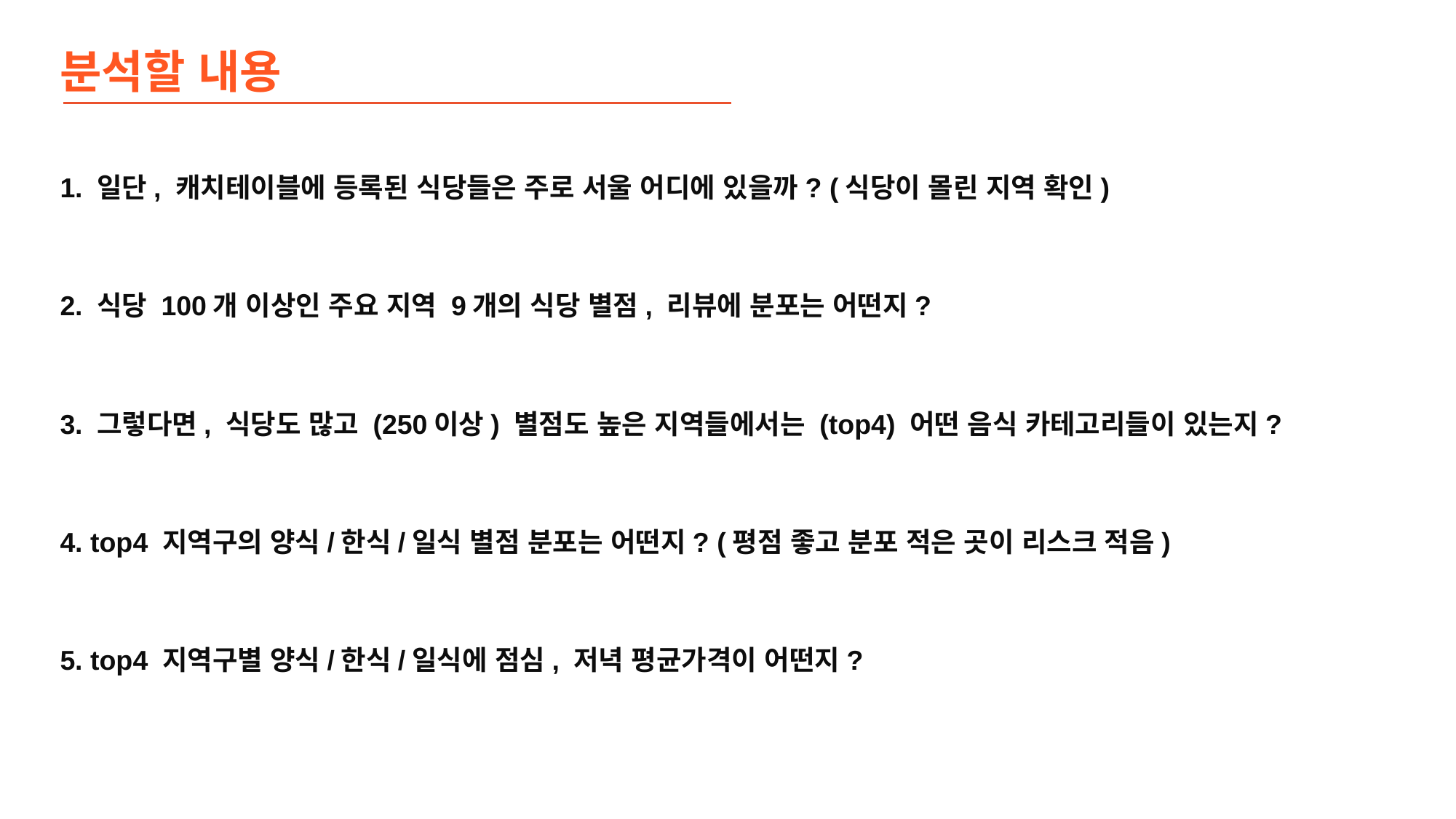

분석할 내용
1. 일단, 캐치테이블에 등록된 식당들은 주로 서울 어디에 있을까? (식당이 몰린 지역 확인)
2. 식당 100개 이상인 주요 지역 9개의 식당 별점, 리뷰에 분포는 어떤지?
3. 그렇다면, 식당도 많고 (250이상) 별점도 높은 지역들에서는 (top4) 어떤 음식 카테고리들이 있는지?
4. top4 지역구의 양식/한식/일식 별점 분포는 어떤지? (평점 좋고 분포 적은 곳이 리스크 적음)
5. top4 지역구별 양식/한식/일식에 점심, 저녁 평균가격이 어떤지?